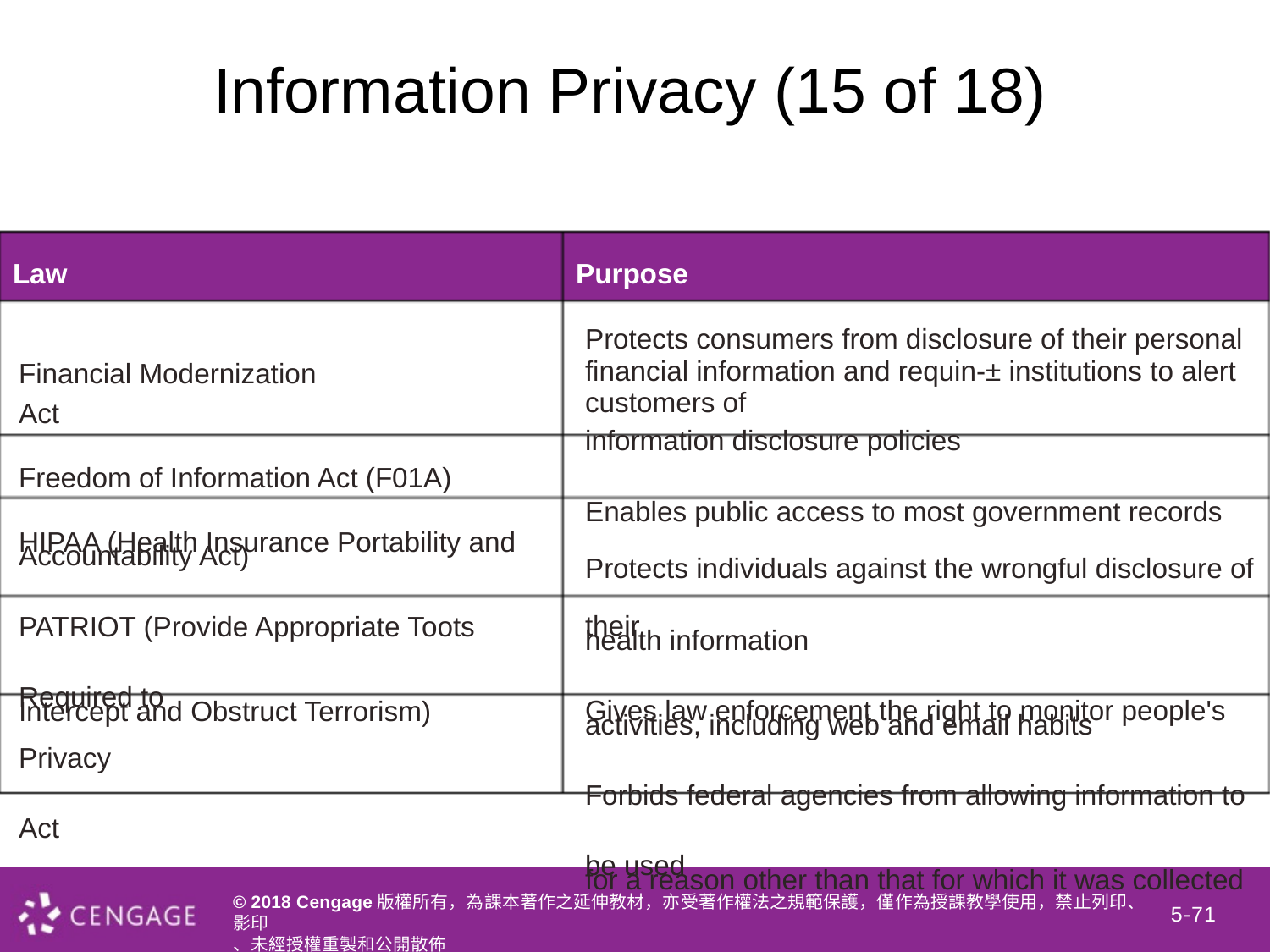

Information Privacy (15 of 18)

Law
Purpose
Protects consumers from disclosure of their personal financial information and requin-± institutions to alert customers of
information disclosure policies
Enables public access to most government records
Protects individuals against the wrongful disclosure of their
health information
Gives law enforcement the right to monitor people's
activities, including web and email habits
Forbids federal agencies from allowing information to be used
for a reason other than that for which it was collected
Financial Modernization Act
Freedom of Information Act (F01A) HIPAA (Health Insurance Portability and
Accountability Act)
PATRIOT (Provide Appropriate Toots Required to
Intercept and Obstruct Terrorism)
Privacy Act

© 2018 Cengage版權所有，為課本著作之延伸教材，亦受著作權法之規範保護，僅作為授課教學使用，禁止列印、影印
、未經授權重製和公開散佈
5-71